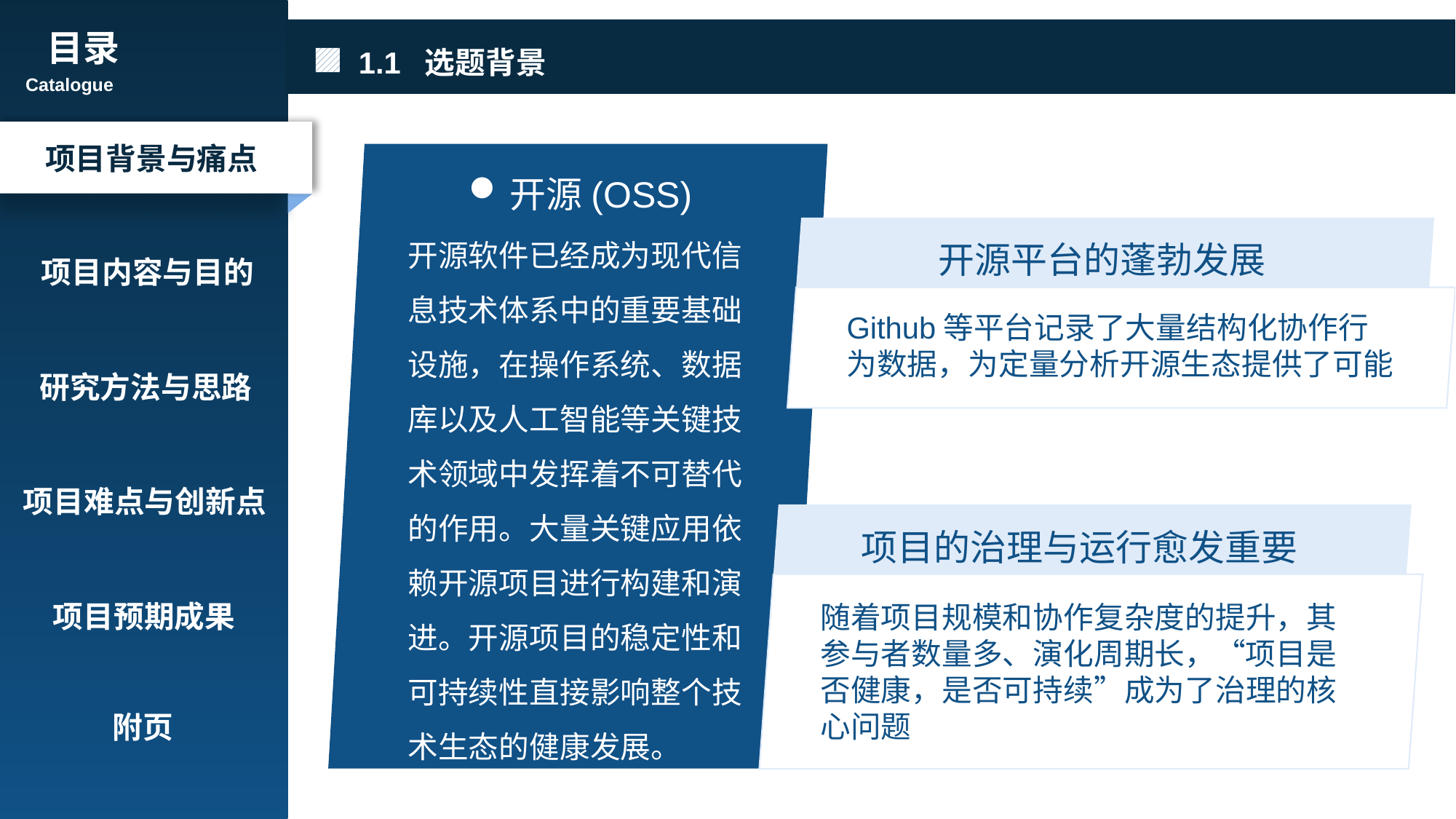

1.1  选题背景
目录

Catalogue

项目背景与痛点
项目内容与目的
研究方法与思路
项目难点与创新点
项目预期成果
附页

开源(OSS)
开源软件已经成为现代信息技术体系中的重要基础设施，在操作系统、数据库以及人工智能等关键技术领域中发挥着不可替代的作用。大量关键应用依赖开源项目进行构建和演进。开源项目的稳定性和可持续性直接影响整个技术生态的健康发展。
开源平台的蓬勃发展
Github等平台记录了大量结构化协作行为数据，为定量分析开源生态提供了可能
项目的治理与运行愈发重要
随着项目规模和协作复杂度的提升，其参与者数量多、演化周期长，“项目是否健康，是否可持续”成为了治理的核心问题